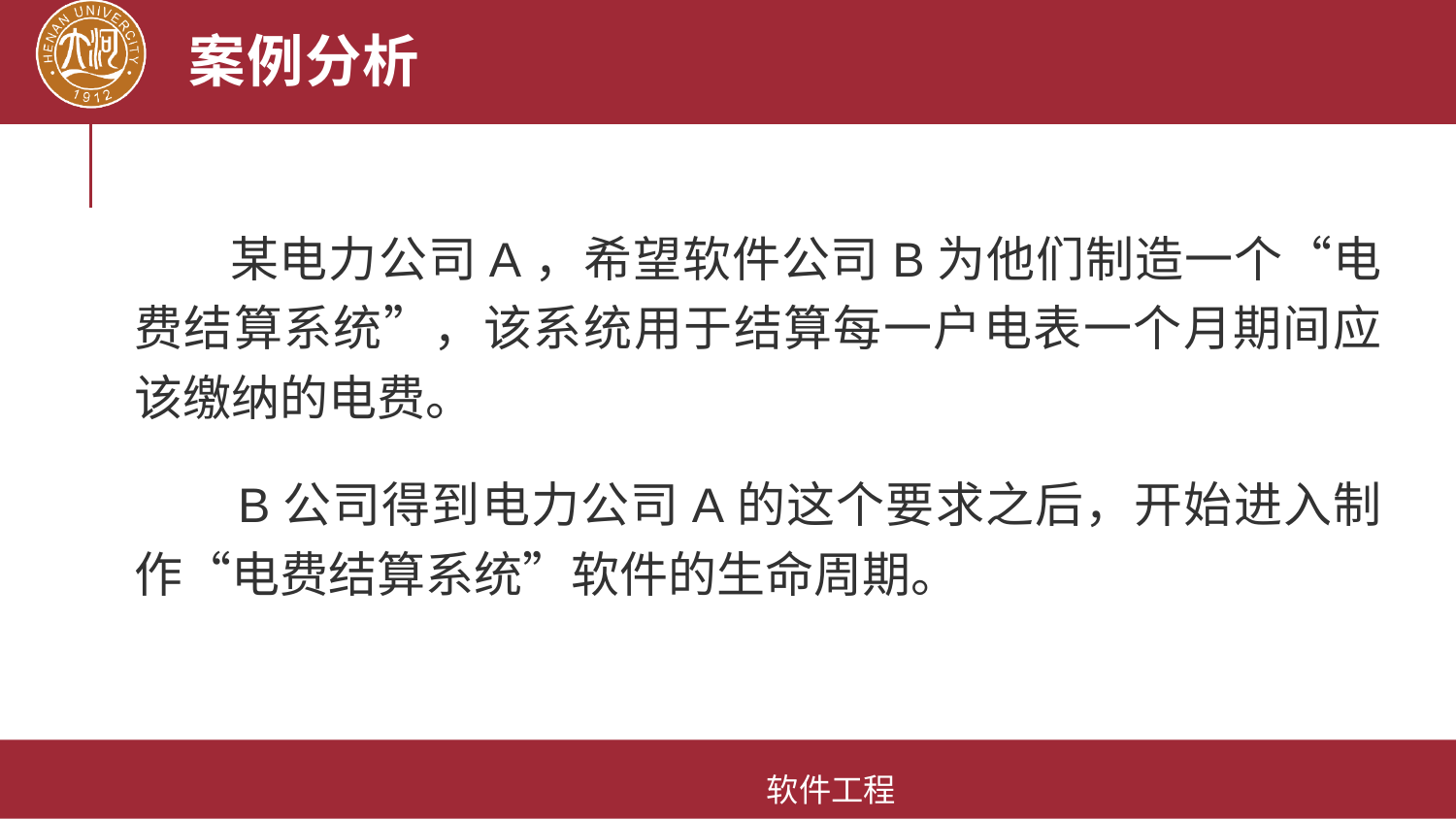

# 案例分析
       某电力公司A，希望软件公司B为他们制造一个“电费结算系统”，该系统用于结算每一户电表一个月期间应该缴纳的电费。
       B公司得到电力公司A的这个要求之后，开始进入制作“电费结算系统”软件的生命周期。

软件工程
67